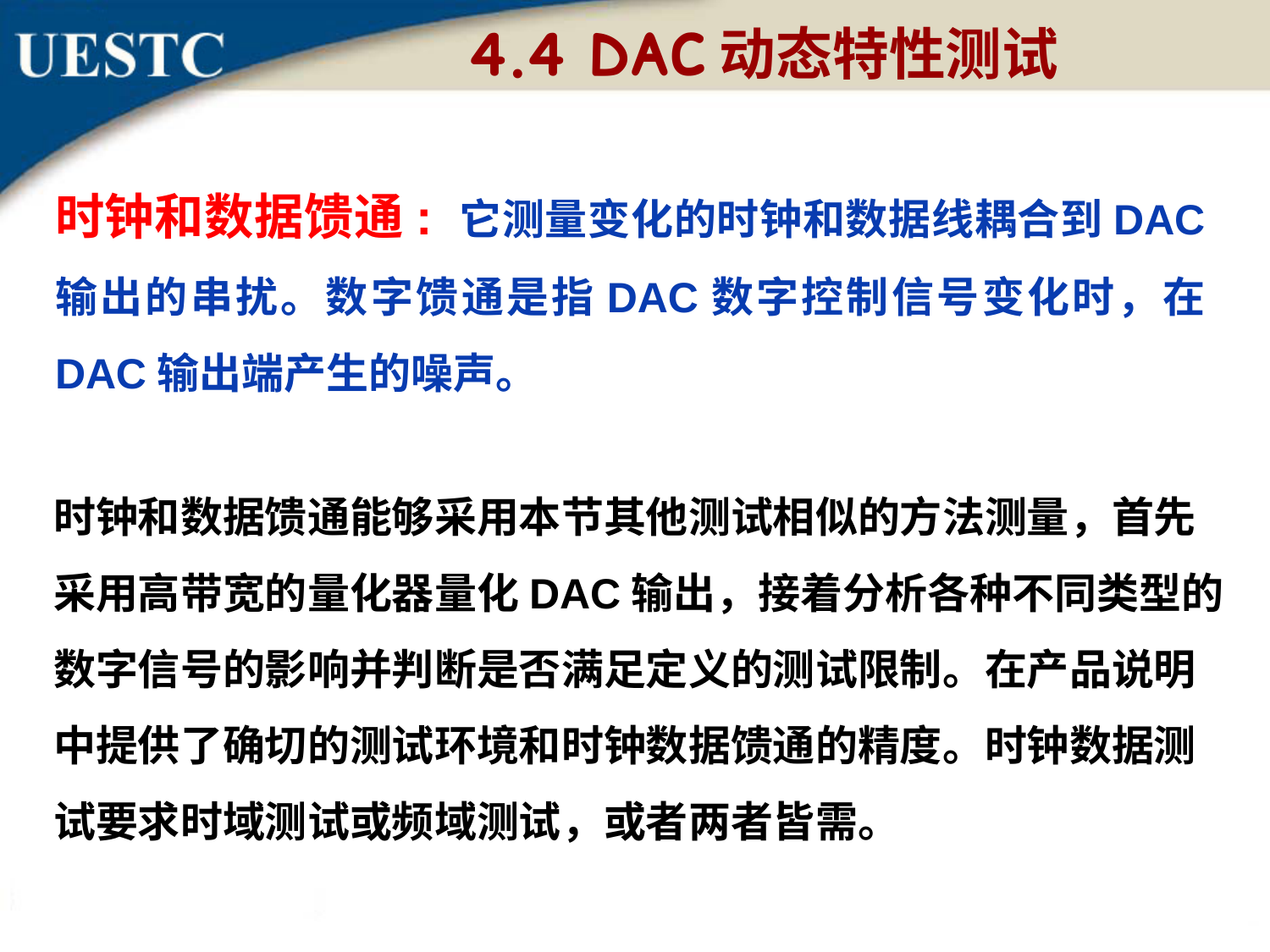

4.4 DAC动态特性测试
时钟和数据馈通: 它测量变化的时钟和数据线耦合到DAC输出的串扰。数字馈通是指DAC数字控制信号变化时，在DAC输出端产生的噪声。
时钟和数据馈通能够采用本节其他测试相似的方法测量，首先采用高带宽的量化器量化DAC输出，接着分析各种不同类型的数字信号的影响并判断是否满足定义的测试限制。在产品说明中提供了确切的测试环境和时钟数据馈通的精度。时钟数据测试要求时域测试或频域测试，或者两者皆需。